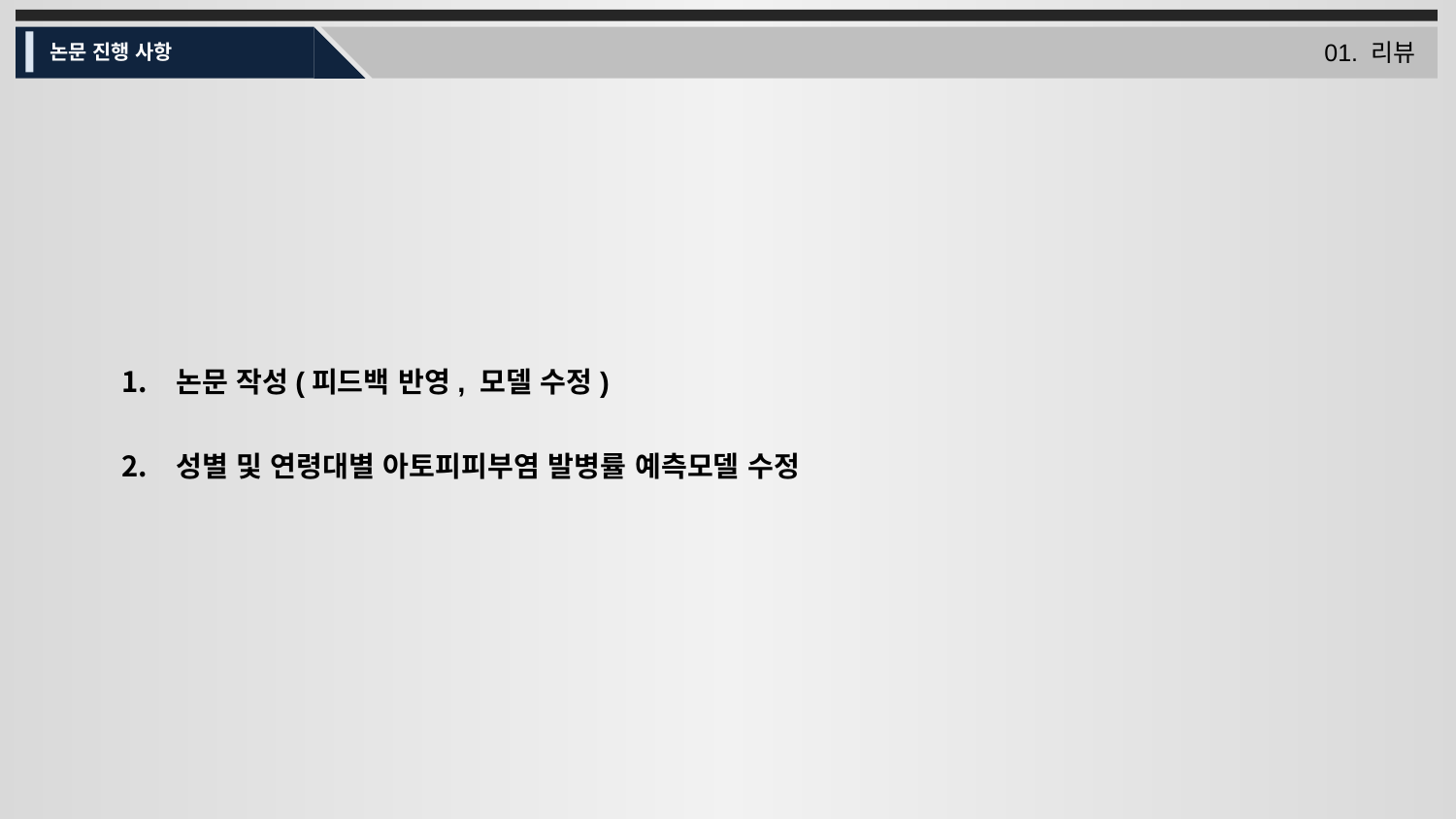

01. 리뷰

논문 진행 사항
논문 작성(피드백 반영, 모델 수정)
성별 및 연령대별 아토피피부염 발병률 예측모델 수정